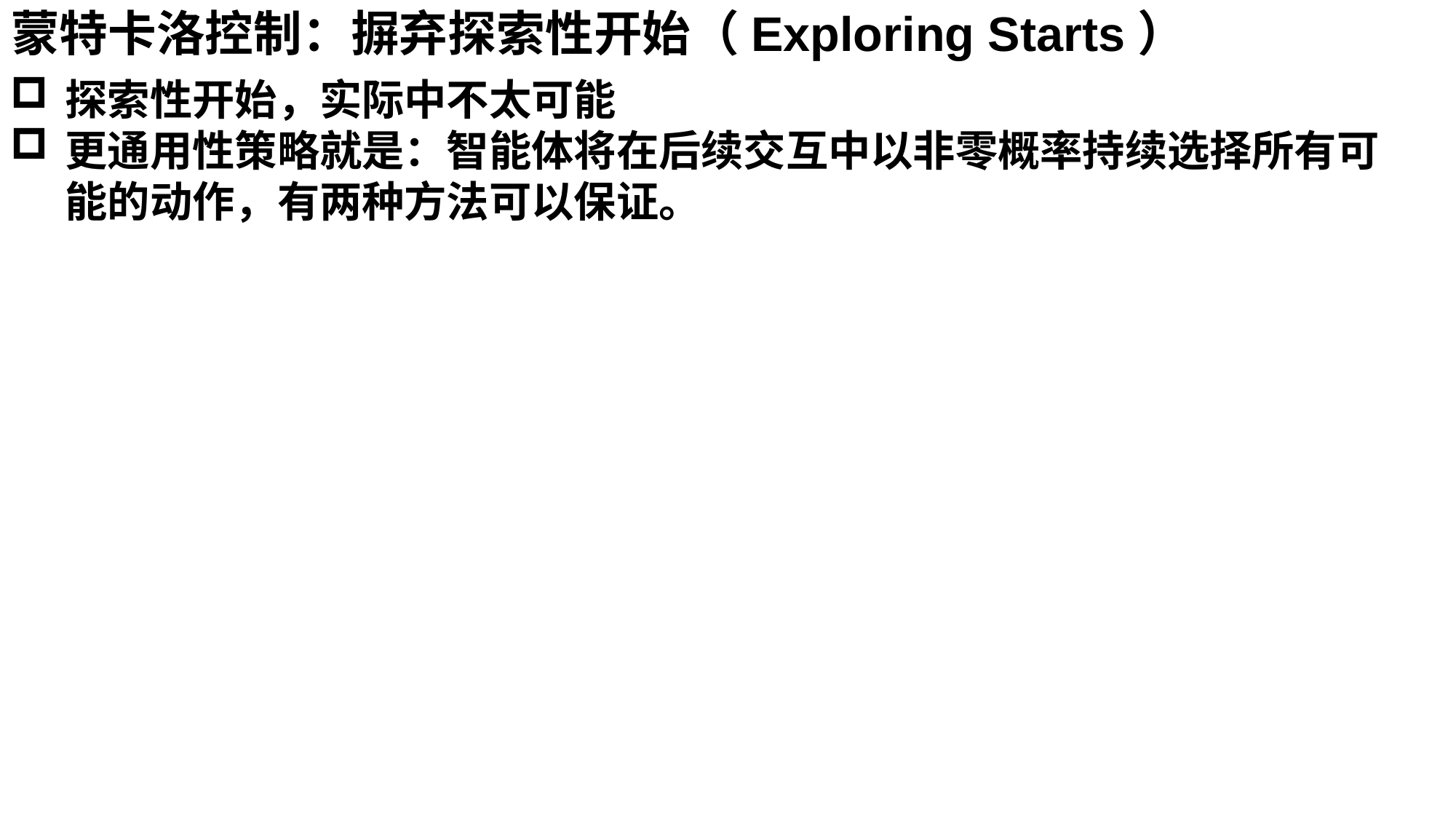

# 蒙特卡洛控制：摒弃探索性开始（Exploring Starts）
探索性开始，实际中不太可能
更通用性策略就是：智能体将在后续交互中以非零概率持续选择所有可能的动作，有两种方法可以保证。